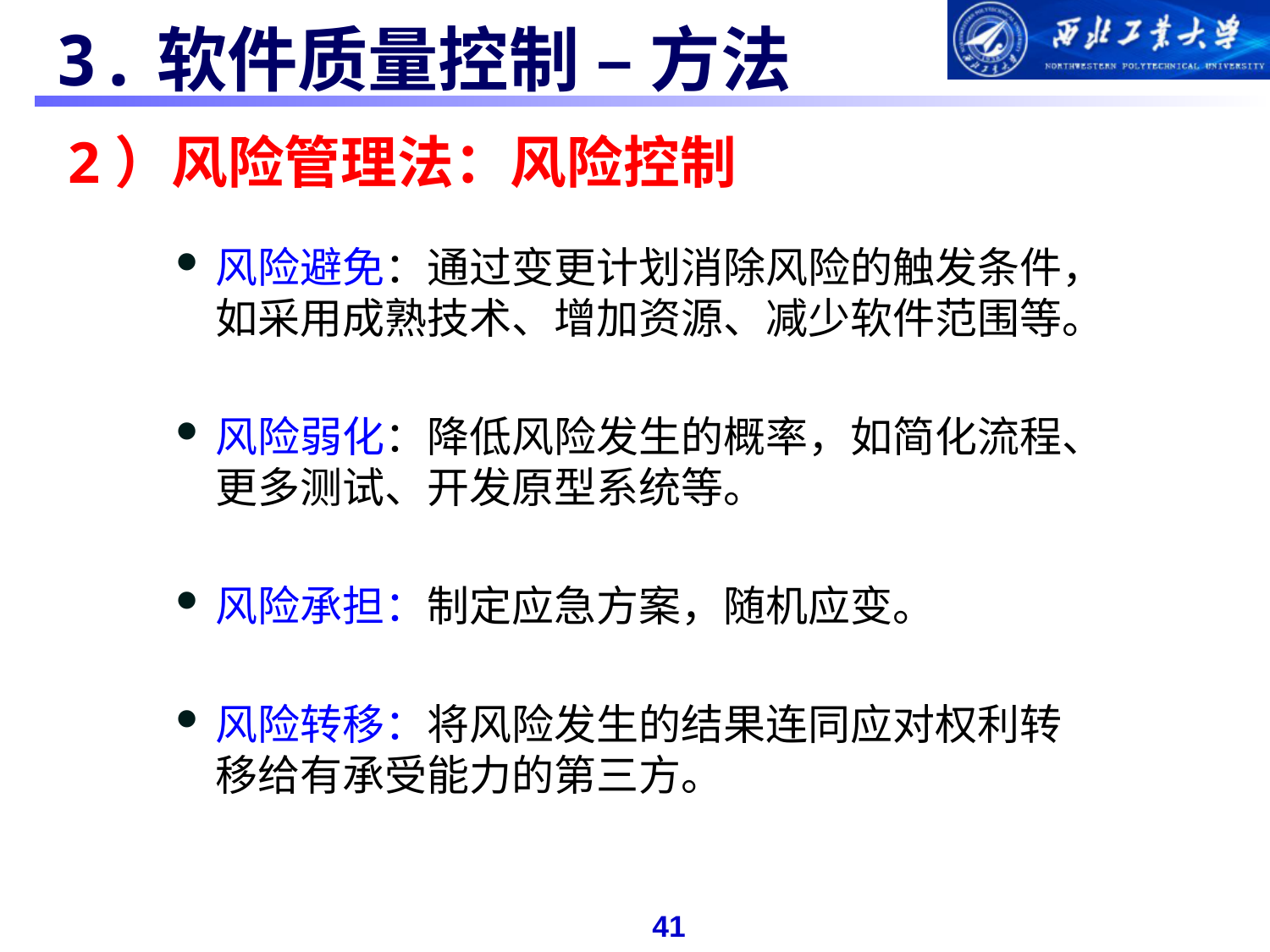

#
 3.软件质量控制 – 方法
2）风险管理法：风险控制

风险避免：通过变更计划消除风险的触发条件，如采用成熟技术、增加资源、减少软件范围等。

风险弱化：降低风险发生的概率，如简化流程、更多测试、开发原型系统等。

风险承担：制定应急方案，随机应变。

风险转移：将风险发生的结果连同应对权利转移给有承受能力的第三方。